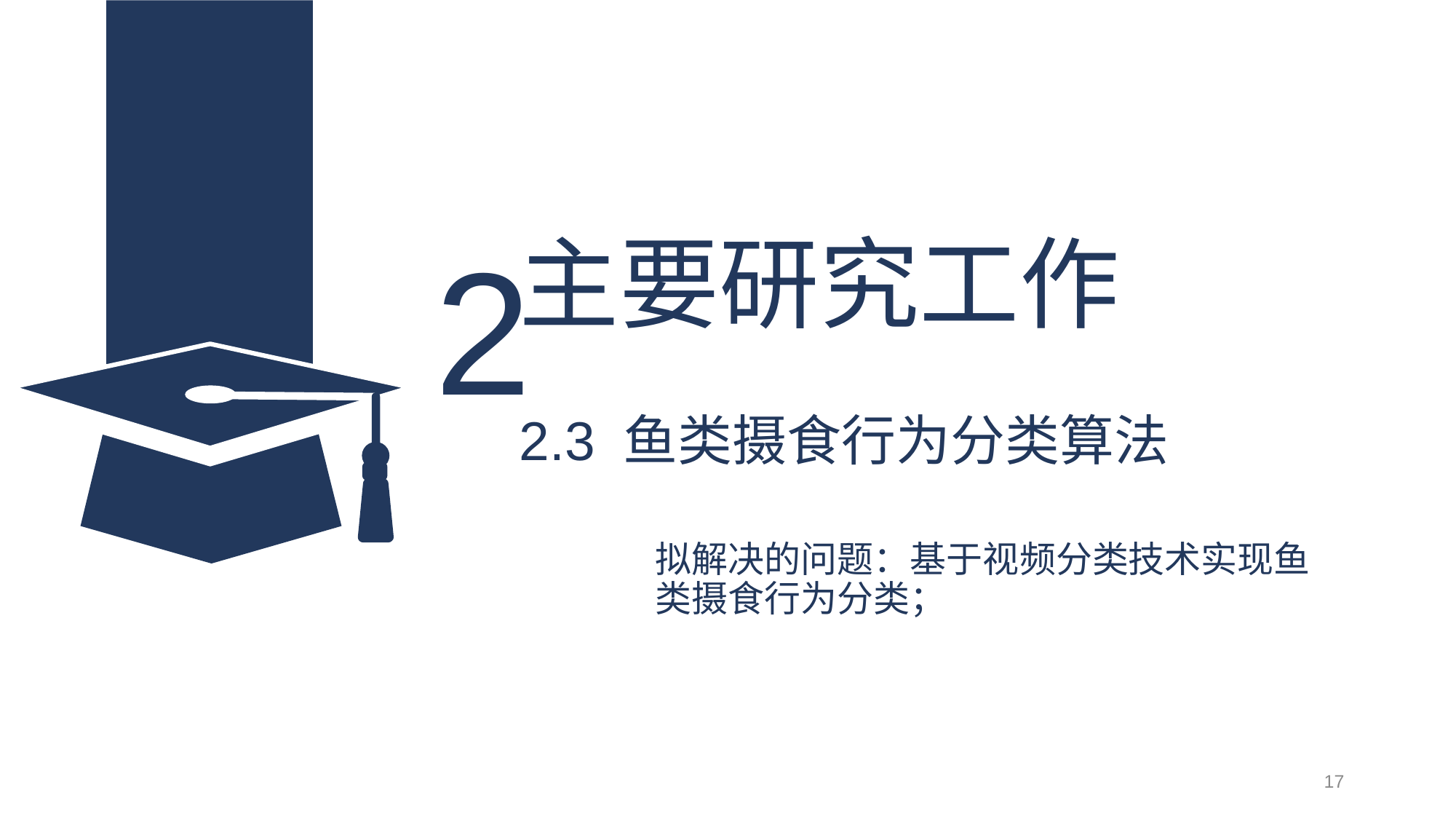

2
主要研究工作

2.3 鱼类摄食行为分类算法

拟解决的问题：基于视频分类技术实现鱼类摄食行为分类；
17